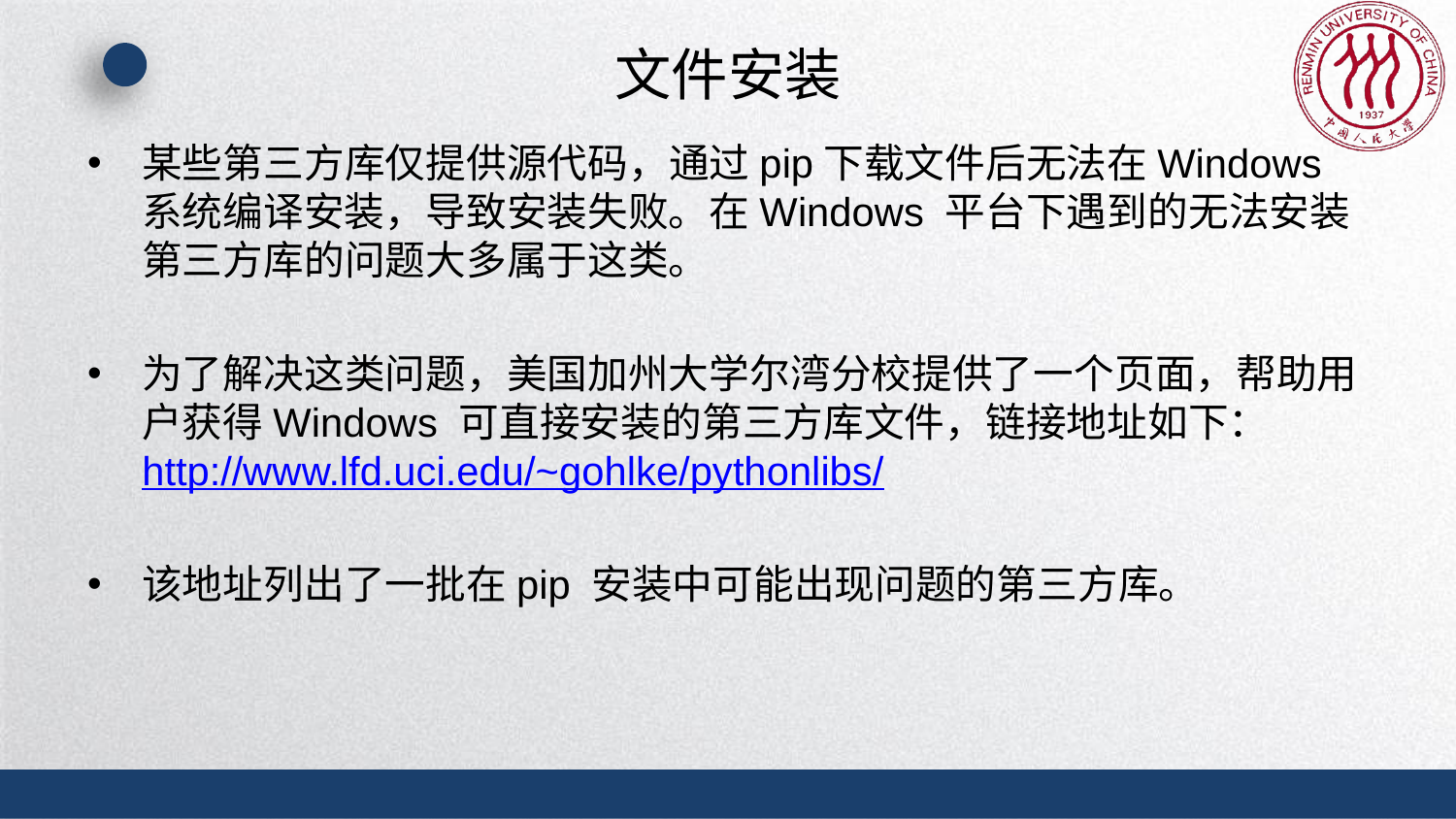

# 文件安装
某些第三方库仅提供源代码，通过pip下载文件后无法在Windows系统编译安装，导致安装失败。在Windows 平台下遇到的无法安装第三方库的问题大多属于这类。

为了解决这类问题，美国加州大学尔湾分校提供了一个页面，帮助用户获得Windows 可直接安装的第三方库文件，链接地址如下：http://www.lfd.uci.edu/~gohlke/pythonlibs/

该地址列出了一批在pip 安装中可能出现问题的第三方库。